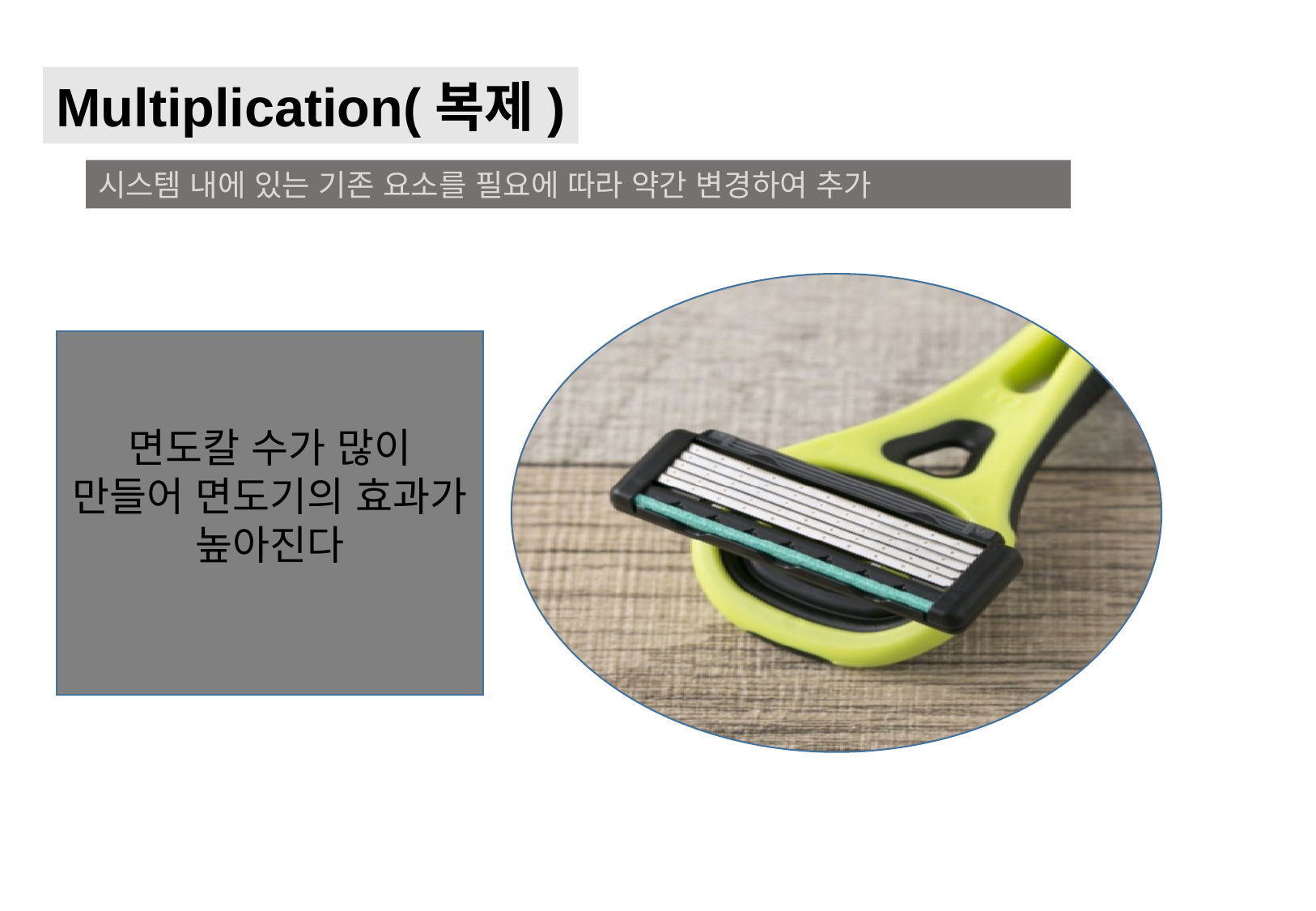

Multiplication(복제)
시스템 내에 있는 기존 요소를 필요에 따라 약간 변경하여 추가

면도칼 수가 많이 만들어 면도기의 효과가 높아진다